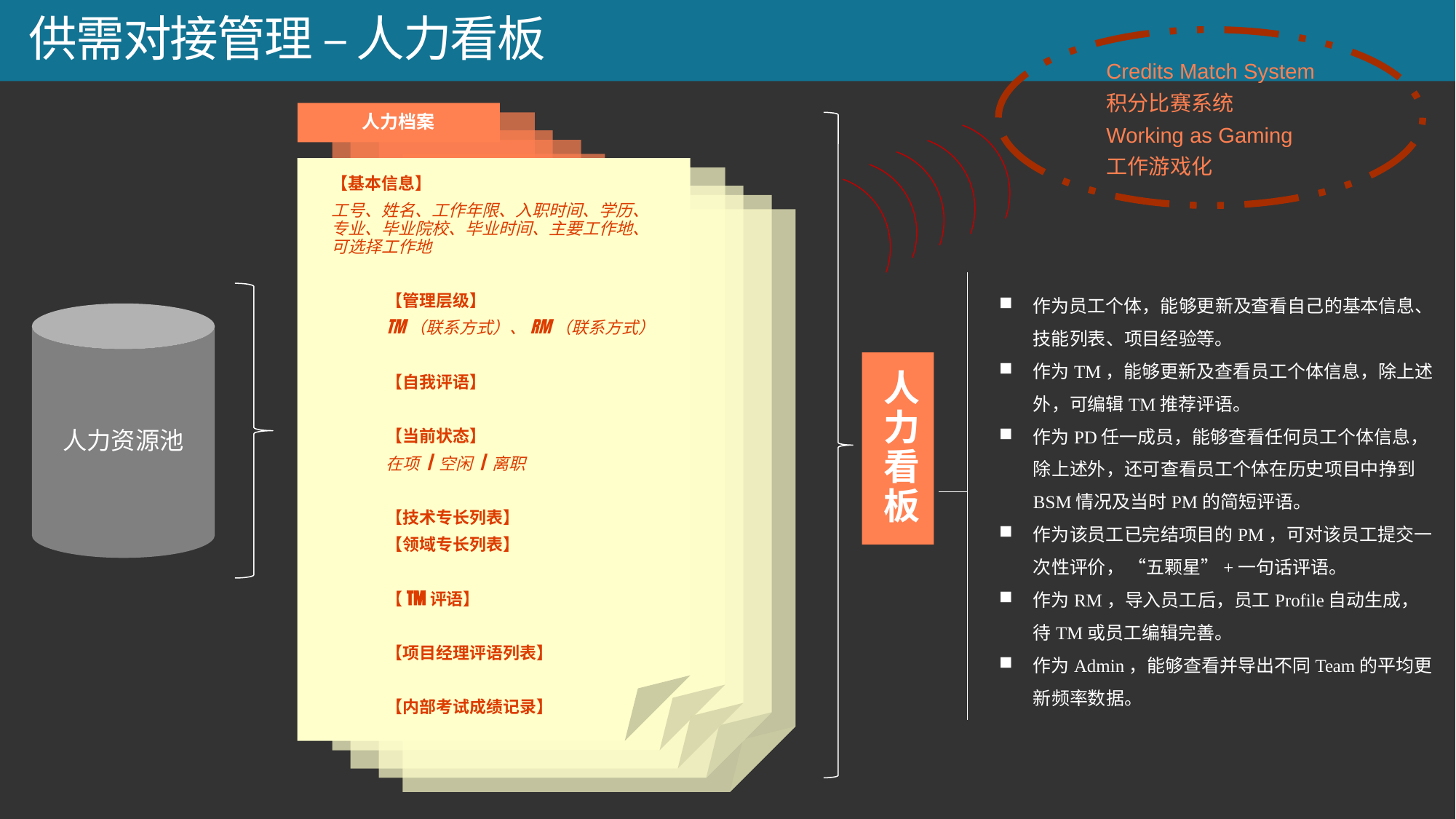

# 供需对接管理 – 人力看板

Credits Match System
积分比赛系统
Working as Gaming
工作游戏化
人力档案

【基本信息】
工号、姓名、工作年限、入职时间、学历、专业、毕业院校、毕业时间、主要工作地、可选择工作地

【管理层级】
TM（联系方式）、RM（联系方式）

【自我评语】

【当前状态】
在项 | 空闲 | 离职

【技术专长列表】
【领域专长列表】

【TM评语】

【项目经理评语列表】

【内部考试成绩记录】
作为员工个体，能够更新及查看自己的基本信息、技能列表、项目经验等。
作为TM，能够更新及查看员工个体信息，除上述外，可编辑TM推荐评语。
作为PD任一成员，能够查看任何员工个体信息，除上述外，还可查看员工个体在历史项目中挣到BSM情况及当时PM的简短评语。
作为该员工已完结项目的PM，可对该员工提交一次性评价， “五颗星”+一句话评语。
作为RM，导入员工后，员工Profile自动生成，待TM或员工编辑完善。
作为Admin，能够查看并导出不同Team的平均更新频率数据。

人力资源池
人力看板